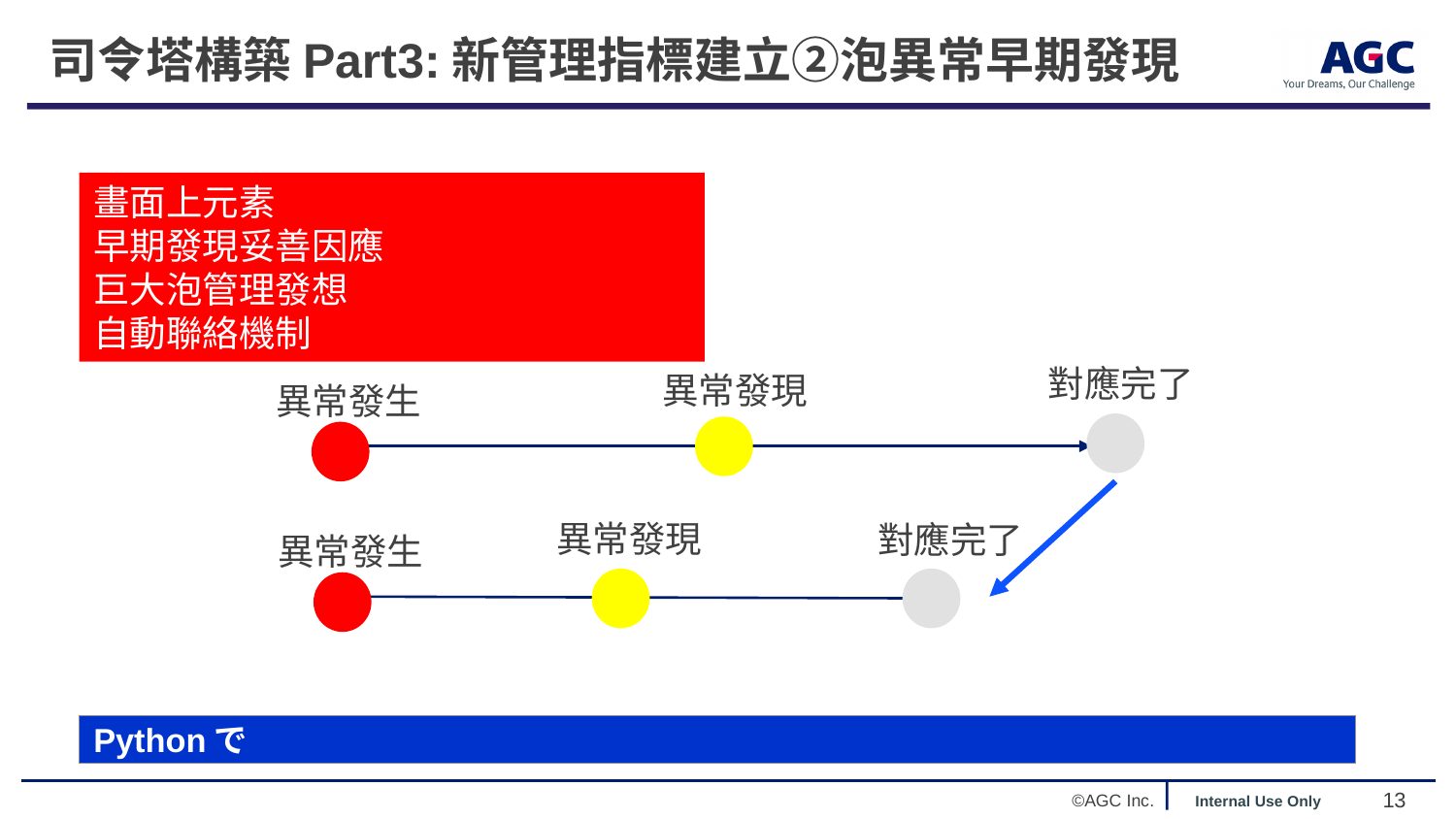

# 司令塔構築Part3:新管理指標建立➁泡異常早期發現
畫面上元素
早期發現妥善因應
巨大泡管理發想
自動聯絡機制
對應完了
異常發現
異常發生

異常發現
對應完了
異常發生

Pythonで